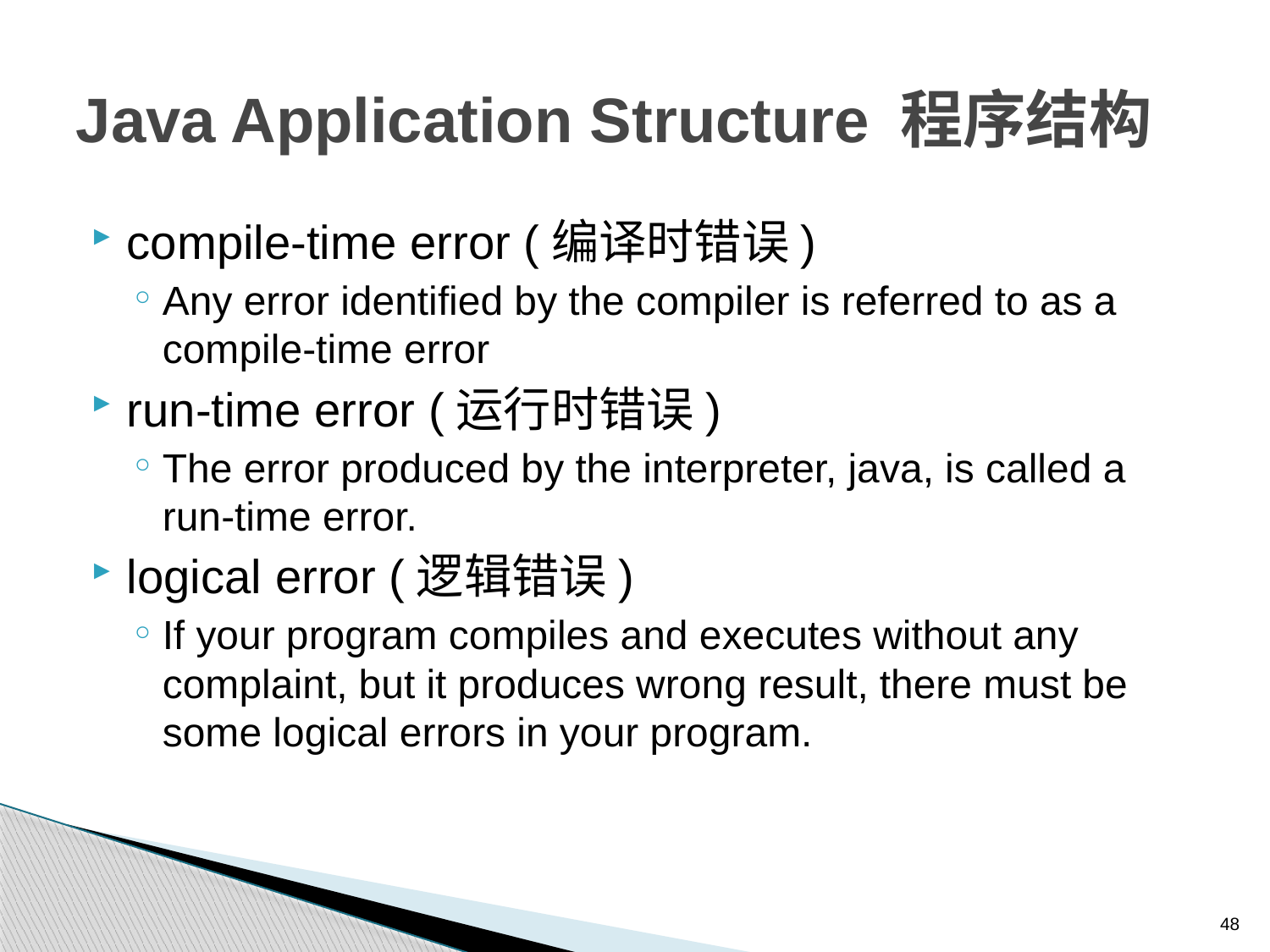

# Java Application Structure 程序结构
compile-time error (编译时错误)
Any error identified by the compiler is referred to as a compile-time error
run-time error (运行时错误)
The error produced by the interpreter, java, is called a run-time error.
logical error (逻辑错误)
If your program compiles and executes without any complaint, but it produces wrong result, there must be some logical errors in your program.

48